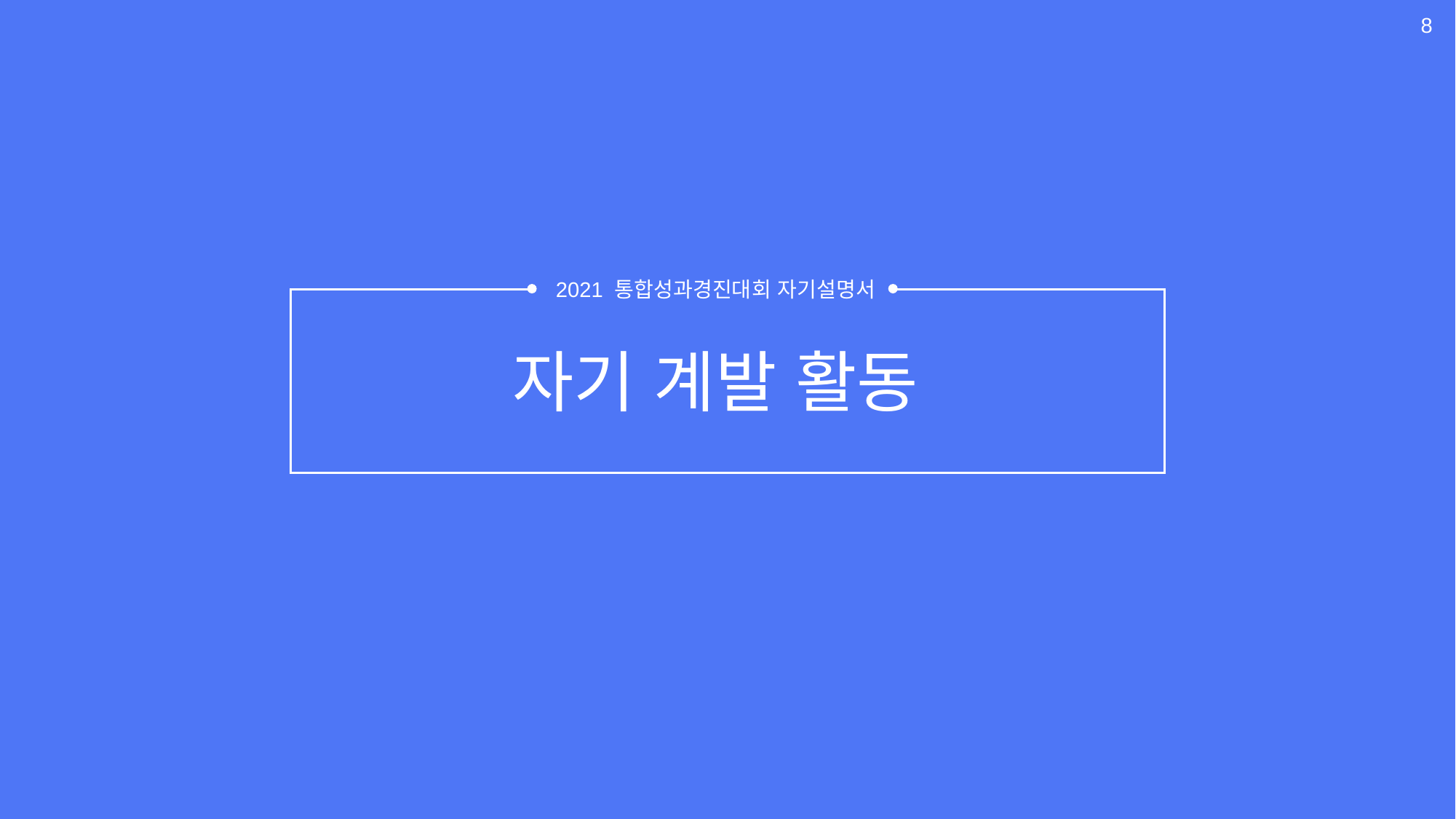

8

2021 통합성과경진대회 자기설명서

자기 계발 활동